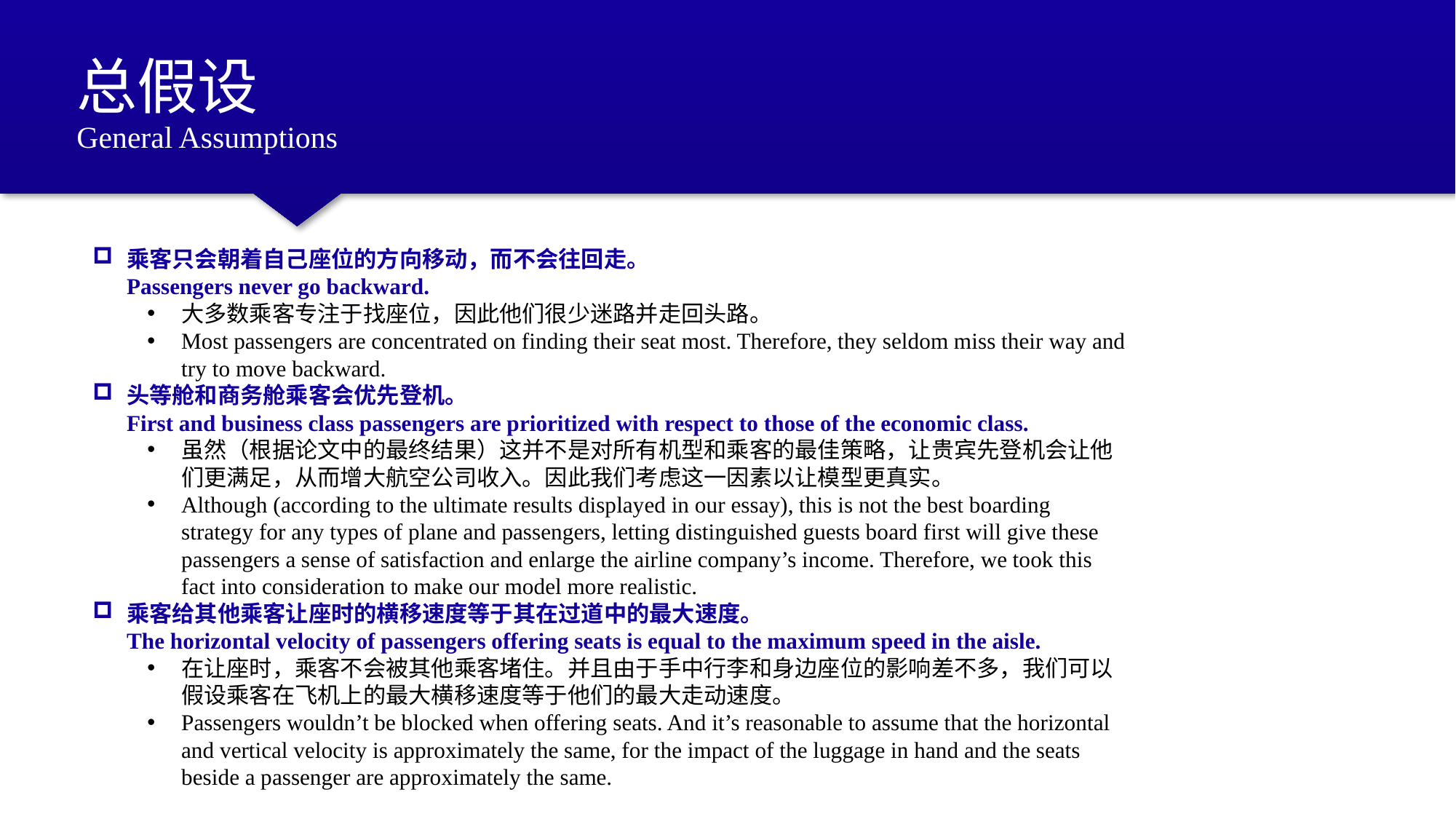

总假设
General Assumptions
乘客只会朝着自己座位的方向移动，而不会往回走。
Passengers never go backward.
大多数乘客专注于找座位，因此他们很少迷路并走回头路。
Most passengers are concentrated on finding their seat most. Therefore, they seldom miss their way and try to move backward.
头等舱和商务舱乘客会优先登机。
First and business class passengers are prioritized with respect to those of the economic class.
虽然（根据论文中的最终结果）这并不是对所有机型和乘客的最佳策略，让贵宾先登机会让他们更满足，从而增大航空公司收入。因此我们考虑这一因素以让模型更真实。
Although (according to the ultimate results displayed in our essay), this is not the best boarding strategy for any types of plane and passengers, letting distinguished guests board first will give these passengers a sense of satisfaction and enlarge the airline company’s income. Therefore, we took this fact into consideration to make our model more realistic.
乘客给其他乘客让座时的横移速度等于其在过道中的最大速度。
The horizontal velocity of passengers offering seats is equal to the maximum speed in the aisle.
在让座时，乘客不会被其他乘客堵住。并且由于手中行李和身边座位的影响差不多，我们可以假设乘客在飞机上的最大横移速度等于他们的最大走动速度。
Passengers wouldn’t be blocked when offering seats. And it’s reasonable to assume that the horizontal and vertical velocity is approximately the same, for the impact of the luggage in hand and the seats beside a passenger are approximately the same.